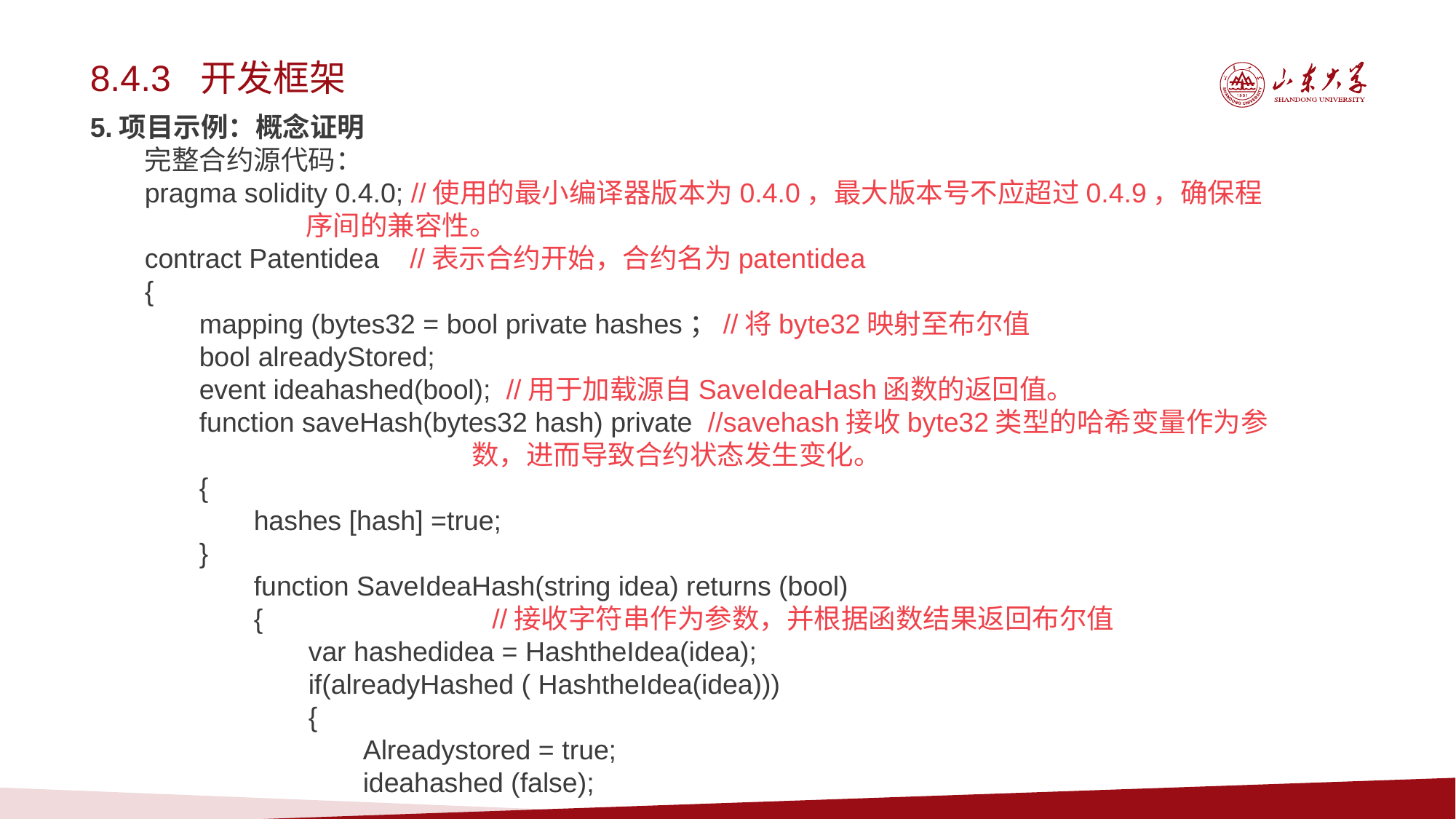

8.4.3  开发框架
5.项目示例：概念证明
完整合约源代码：
pragma solidity 0.4.0; //使用的最小编译器版本为0.4.0，最大版本号不应超过0.4.9，确保程
                         序间的兼容性。
contract Patentidea    //表示合约开始，合约名为patentidea
{
mapping (bytes32 = bool private hashes；//将byte32映射至布尔值
bool alreadyStored;
event ideahashed(bool);  //用于加载源自SaveIdeaHash函数的返回值。
function saveHash(bytes32 hash) private  //savehash接收byte32类型的哈希变量作为参
                                           数，进而导致合约状态发生变化。
{
hashes [hash] =true;
}
function SaveIdeaHash(string idea) returns (bool)
{                              //接收字符串作为参数，并根据函数结果返回布尔值
var hashedidea = HashtheIdea(idea);
if(alreadyHashed ( HashtheIdea(idea)))
{
Alreadystored = true;
ideahashed (false);